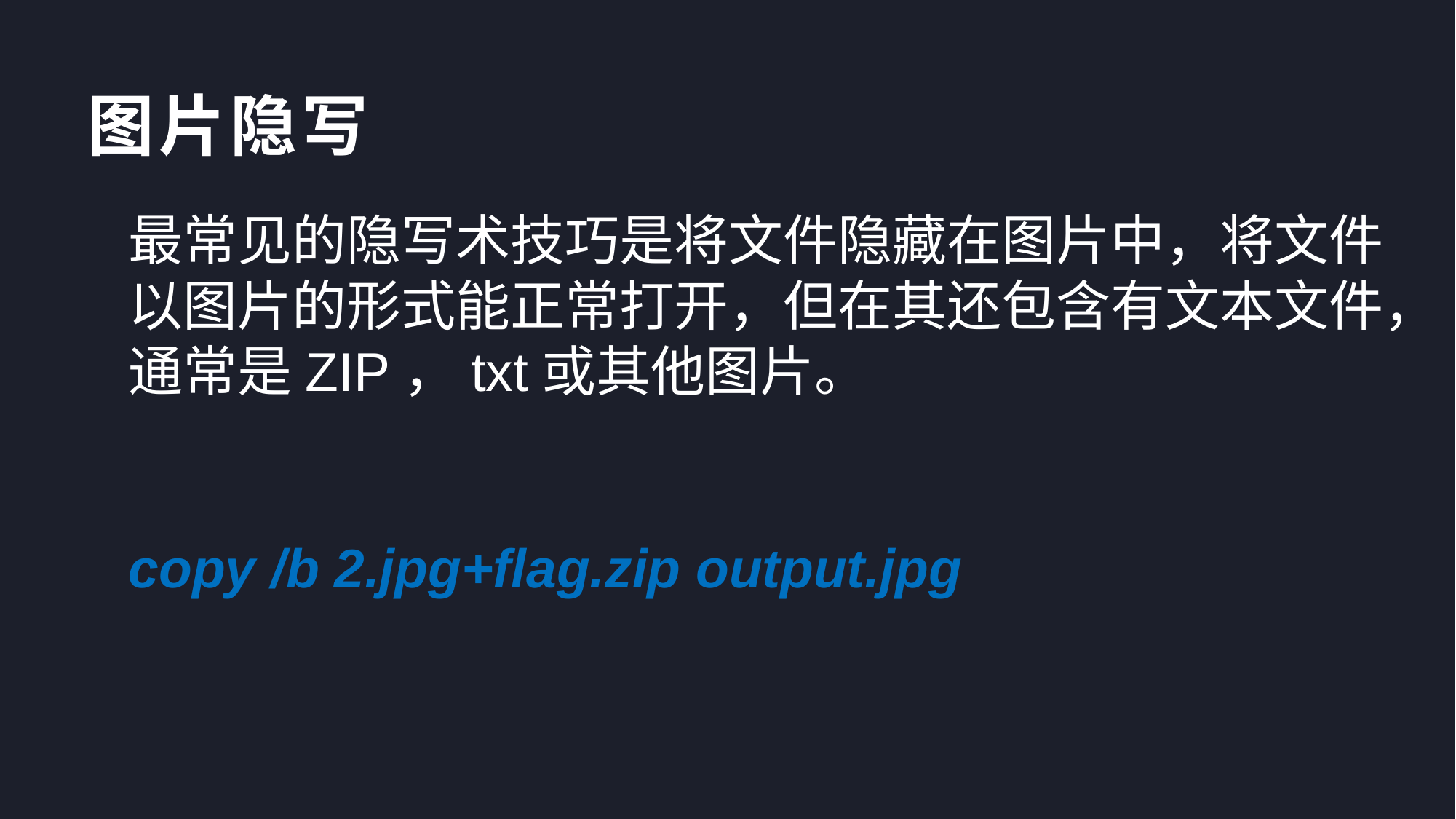

图片隐写
最常见的隐写术技巧是将文件隐藏在图片中，将文件以图片的形式能正常打开，但在其还包含有文本文件，通常是ZIP，txt或其他图片。

copy /b 2.jpg+flag.zip output.jpg